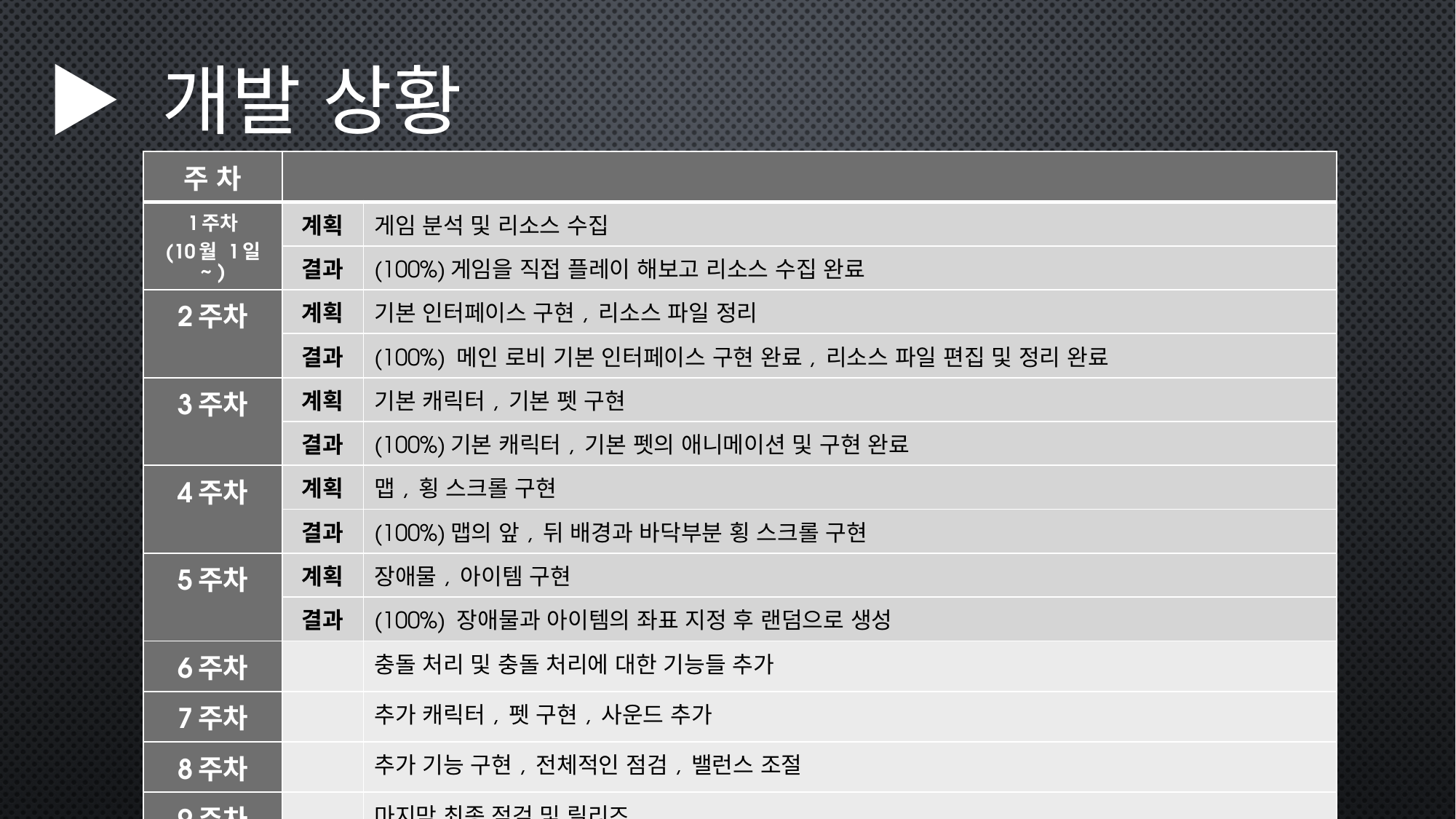

# ▶ 개발 상황
| 주 차 |  |  |
| --- | --- | --- |
| 1주차 (10월 1일 ~ ) | 계획 | 게임 분석 및 리소스 수집 |
|  | 결과 | (100%)게임을 직접 플레이 해보고 리소스 수집 완료 |
| 2주차 | 계획 | 기본 인터페이스 구현, 리소스 파일 정리 |
|  | 결과 | (100%) 메인 로비 기본 인터페이스 구현 완료, 리소스 파일 편집 및 정리 완료 |
| 3주차 | 계획 | 기본 캐릭터, 기본 펫 구현 |
|  | 결과 | (100%)기본 캐릭터, 기본 펫의 애니메이션 및 구현 완료 |
| 4주차 | 계획 | 맵, 횡 스크롤 구현 |
|  | 결과 | (100%)맵의 앞, 뒤 배경과 바닥부분 횡 스크롤 구현 |
| 5주차 | 계획 | 장애물, 아이템 구현 |
|  | 결과 | (100%) 장애물과 아이템의 좌표 지정 후 랜덤으로 생성 |
| 6주차 |  | 충돌 처리 및 충돌 처리에 대한 기능들 추가 |
| 7주차 |  | 추가 캐릭터, 펫 구현, 사운드 추가 |
| 8주차 |  | 추가 기능 구현, 전체적인 점검, 밸런스 조절 |
| 9주차 |  | 마지막 최종 점검 및 릴리즈 |